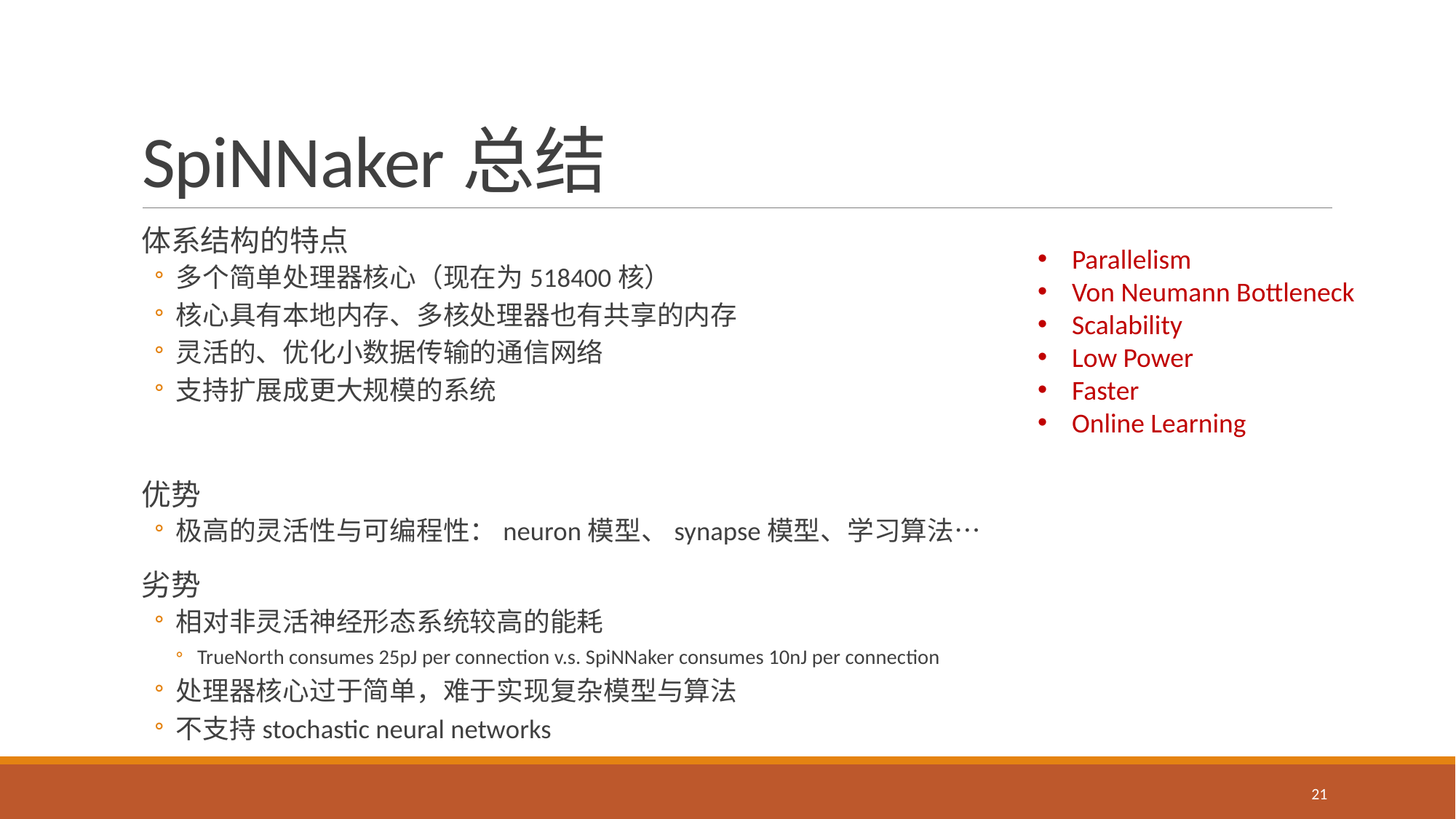

# SpiNNaker总结
体系结构的特点
多个简单处理器核心（现在为518400核）
核心具有本地内存、多核处理器也有共享的内存
灵活的、优化小数据传输的通信网络
支持扩展成更大规模的系统

优势
极高的灵活性与可编程性：neuron模型、synapse模型、学习算法…
劣势
相对非灵活神经形态系统较高的能耗
TrueNorth consumes 25pJ per connection v.s. SpiNNaker consumes 10nJ per connection
处理器核心过于简单，难于实现复杂模型与算法
不支持stochastic neural networks

Parallelism
Von Neumann Bottleneck
Scalability
Low Power
Faster
Online Learning
21